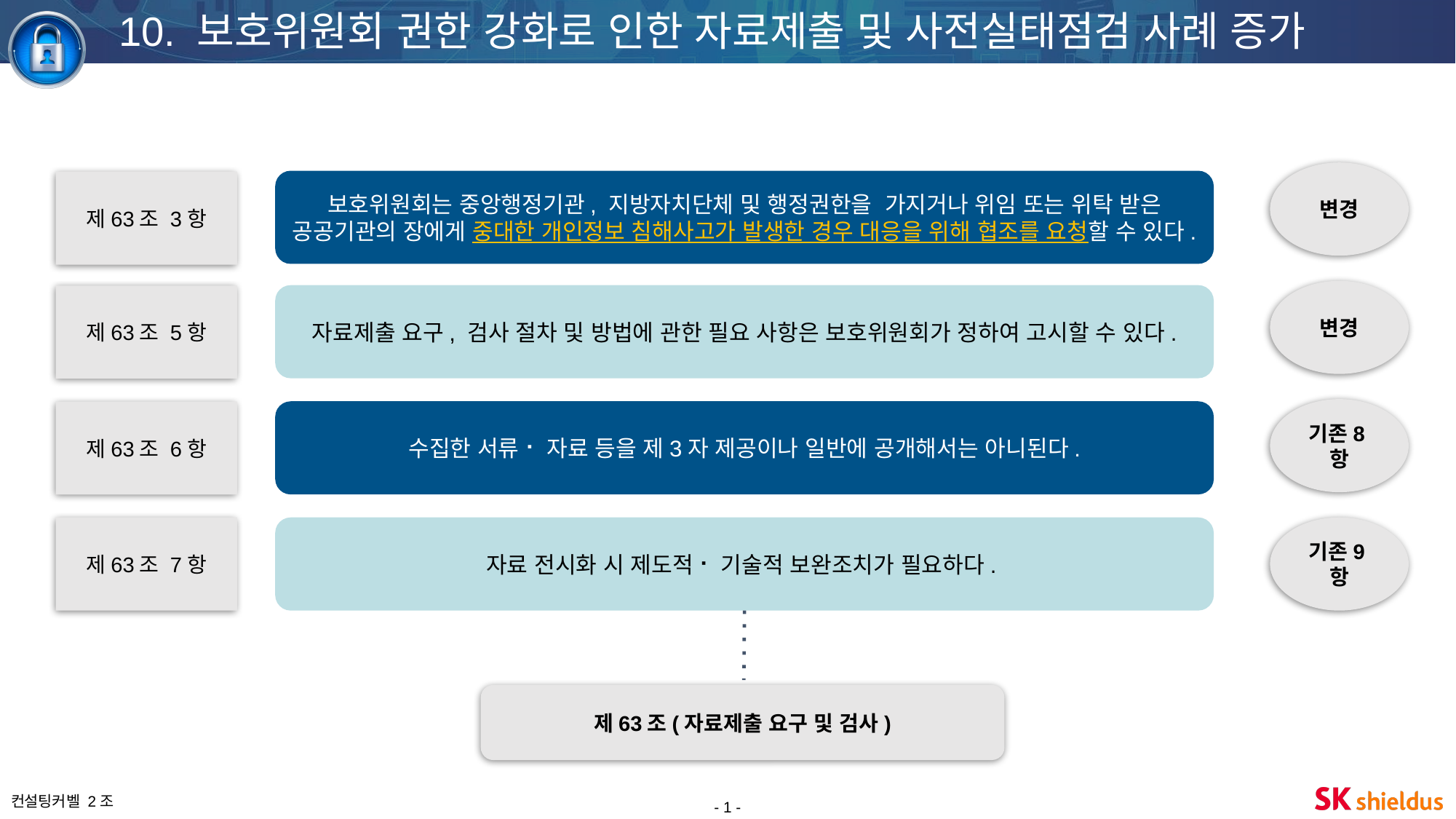

10. 보호위원회 권한 강화로 인한 자료제출 및 사전실태점검 사례 증가

변경
보호위원회는 중앙행정기관, 지방자치단체 및 행정권한을  가지거나 위임 또는 위탁 받은 공공기관의 장에게 중대한 개인정보 침해사고가 발생한 경우 대응을 위해 협조를 요청할 수 있다.
제63조 3항
변경
자료제출 요구, 검사 절차 및 방법에 관한 필요 사항은 보호위원회가 정하여 고시할 수 있다.
제63조 5항
기존8항
수집한 서류⠂자료 등을 제3자 제공이나 일반에 공개해서는 아니된다.
제63조 6항
제63조 7항
자료 전시화 시 제도적⠂기술적 보완조치가 필요하다.
기존9항
제63조(자료제출 요구 및 검사)
- 1 -